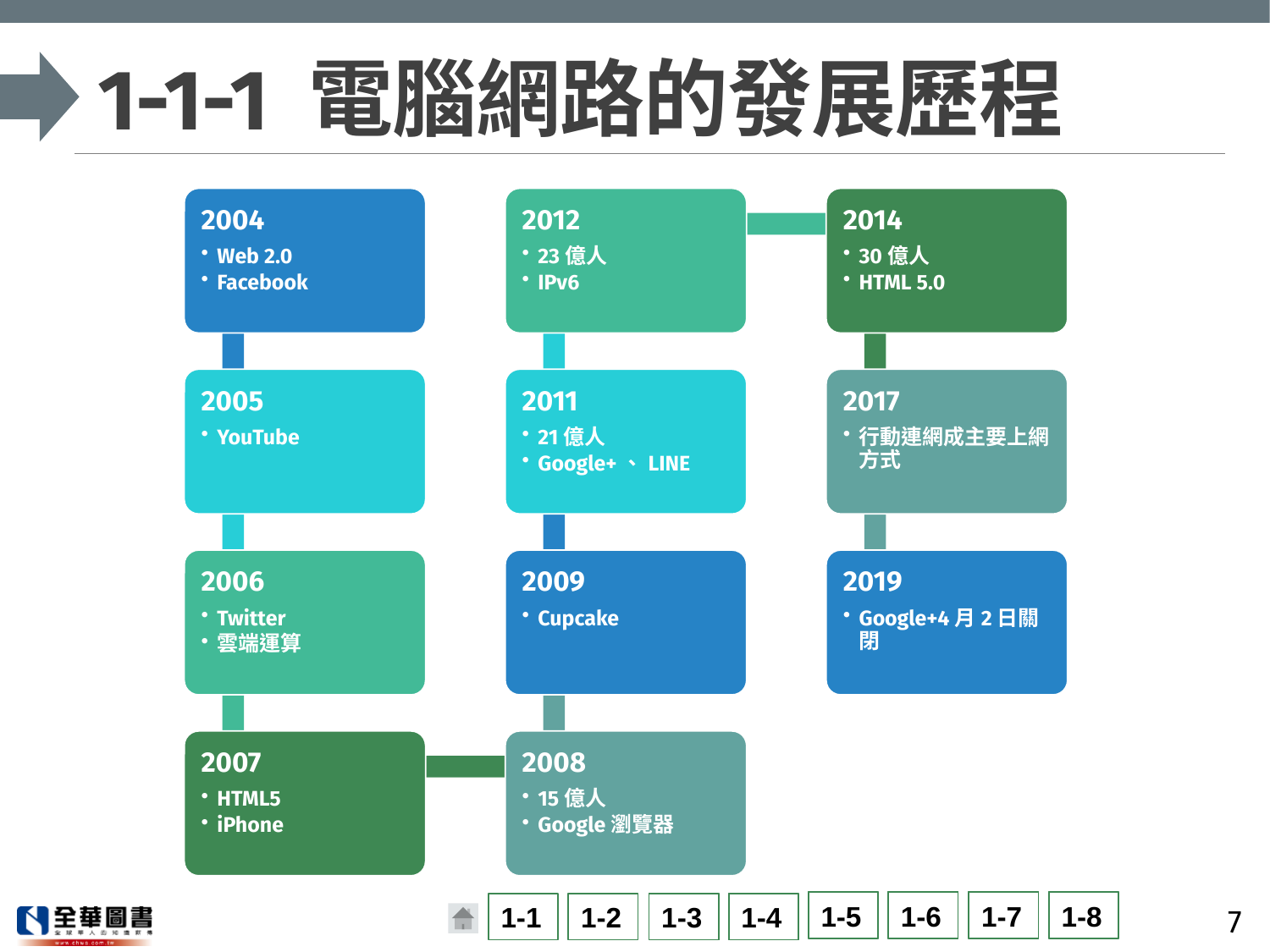

# 1-1-1 電腦網路的發展歷程
2004
Web 2.0
Facebook
2005
YouTube
2006
Twitter
雲端運算
2007
HTML5
iPhone
2008
15億人
Google瀏覽器
2009
Cupcake
2011
21億人
Google+、LINE
2012
23億人
IPv6
2014
30億人
HTML 5.0
2017
行動連網成主要上網方式
2019
Google+4月2日關閉

7